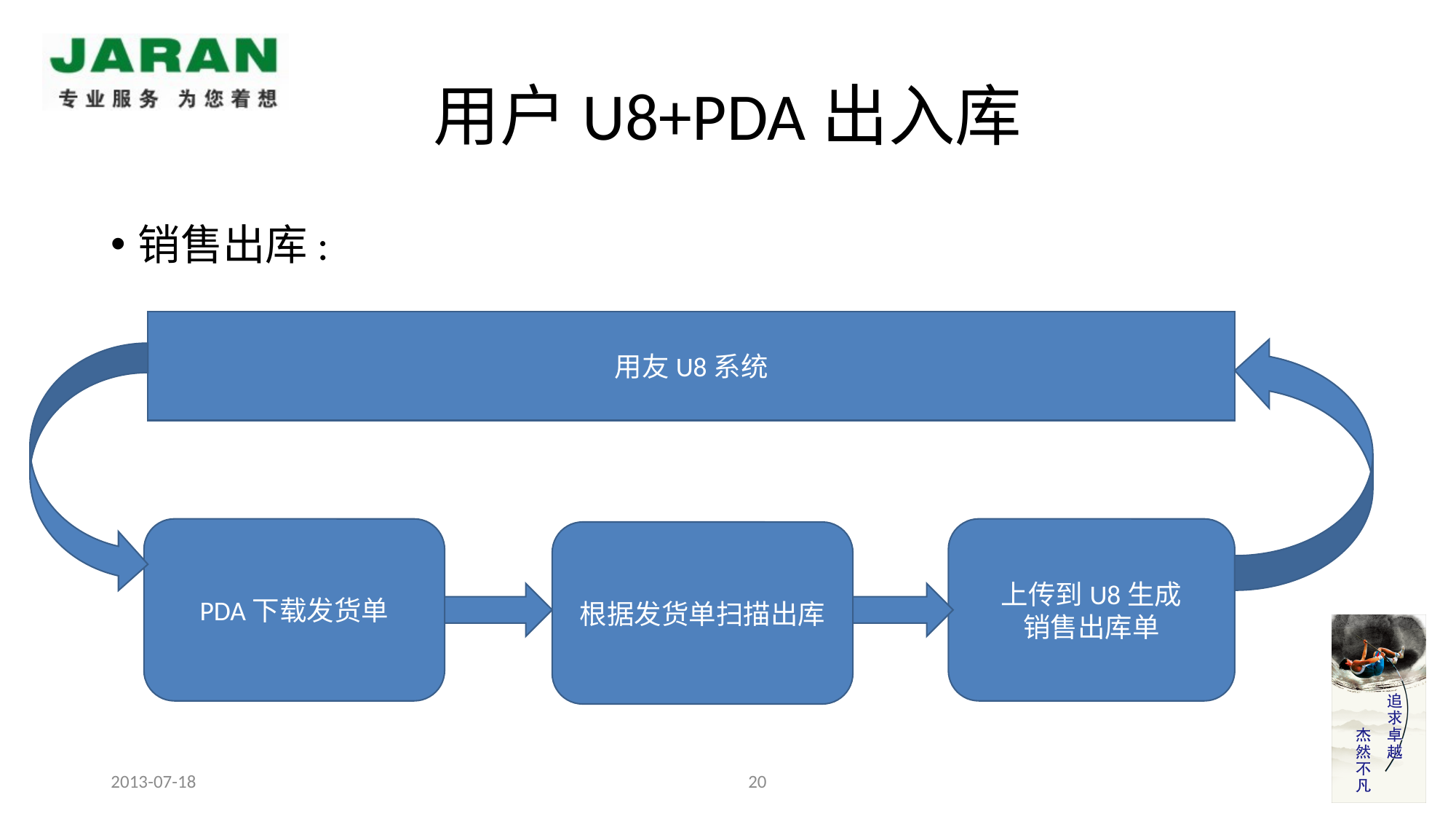

# 用户U8+PDA出入库
销售出库:

用友U8系统

上传到U8生成
销售出库单
PDA下载发货单
根据发货单扫描出库

20
2013-07-18